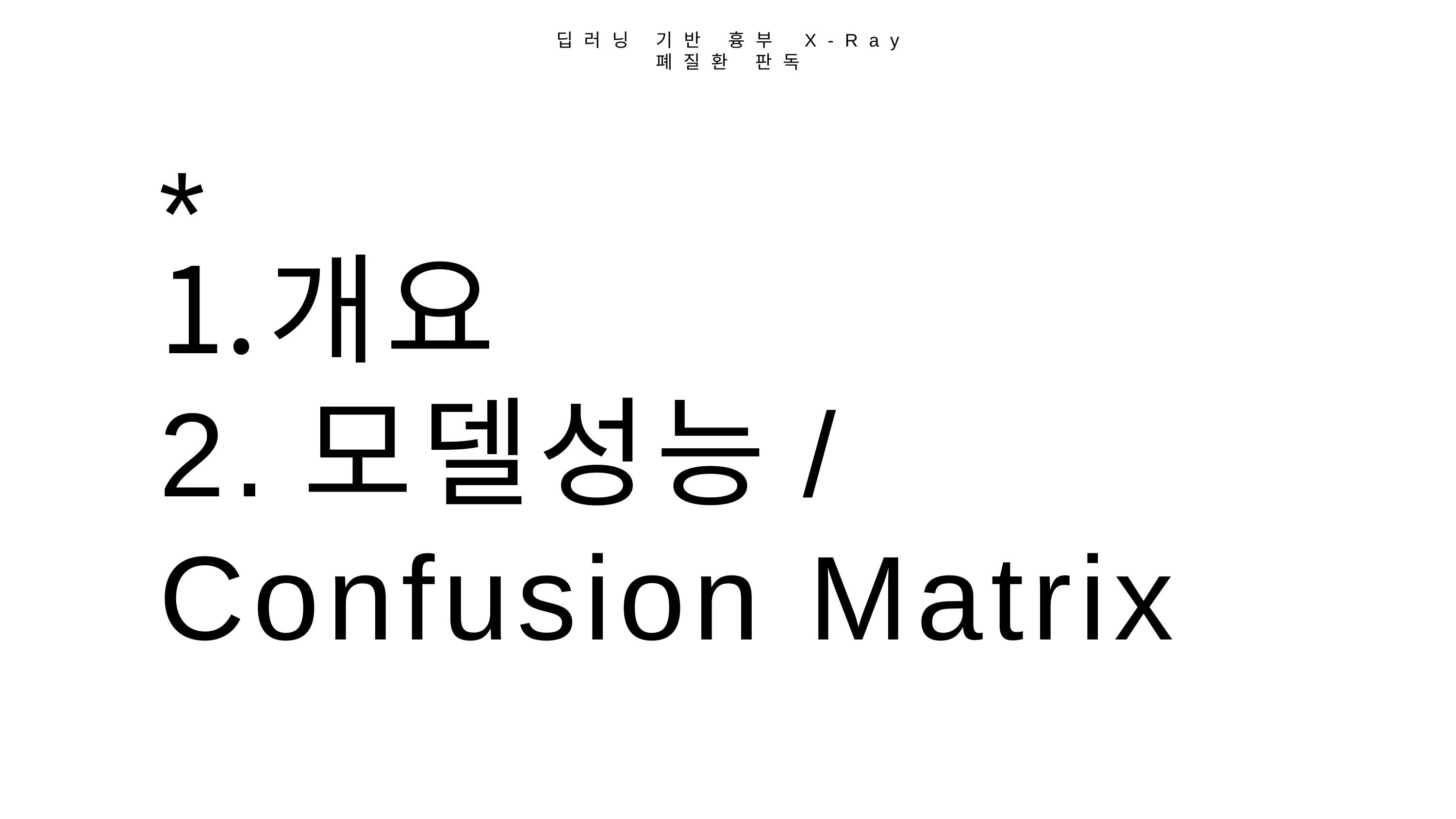

딥러닝 기반 흉부 X-Ray
폐질환 판독
*
개요
2.모델성능/Confusion Matrix